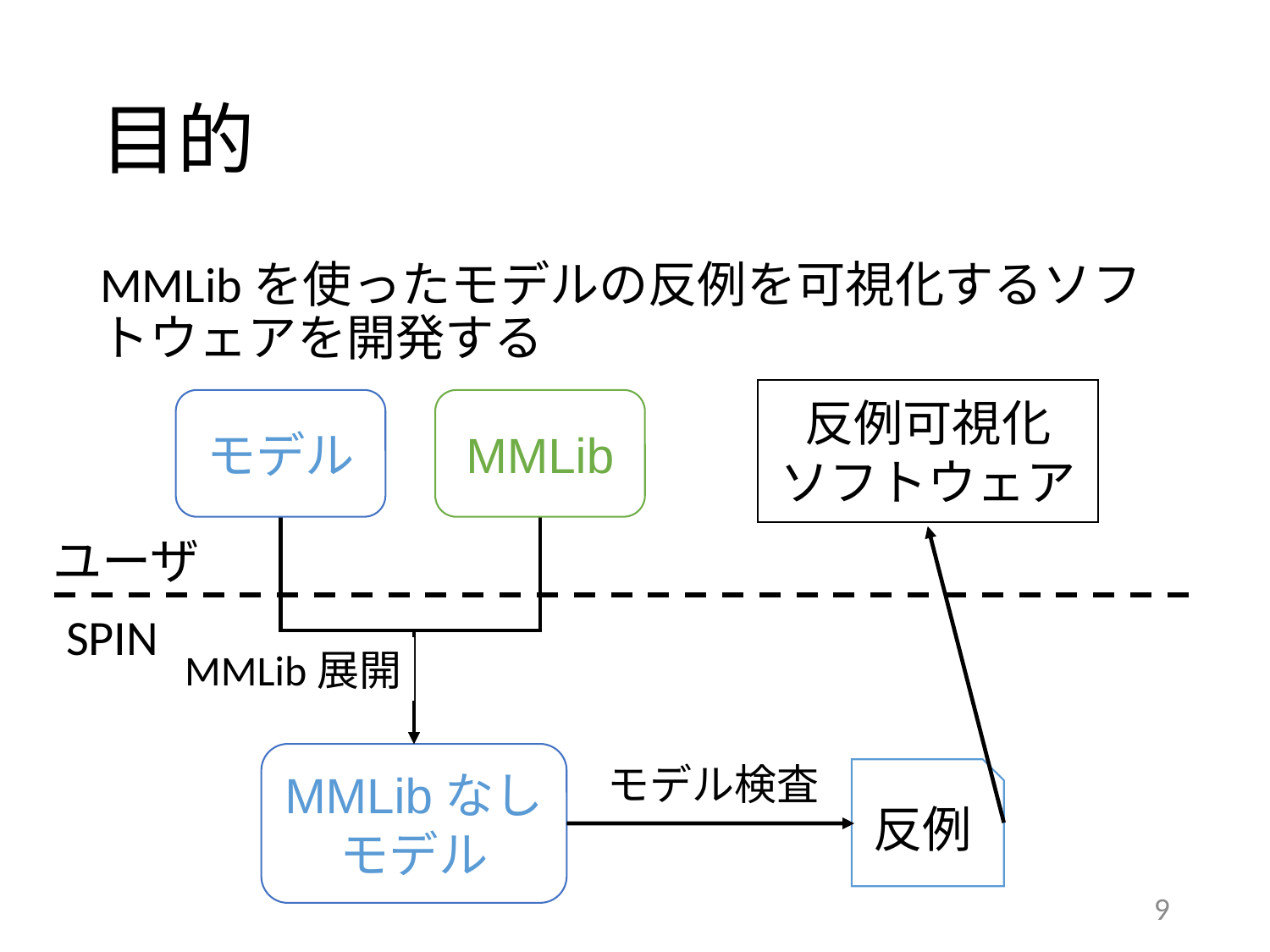

# 目的
MMLibを使ったモデルの反例を可視化するソフトウェアを開発する

反例可視化
ソフトウェア
モデル
MMLib
ユーザ
SPIN
MMLib展開
MMLibなし
モデル
モデル検査
反例
9